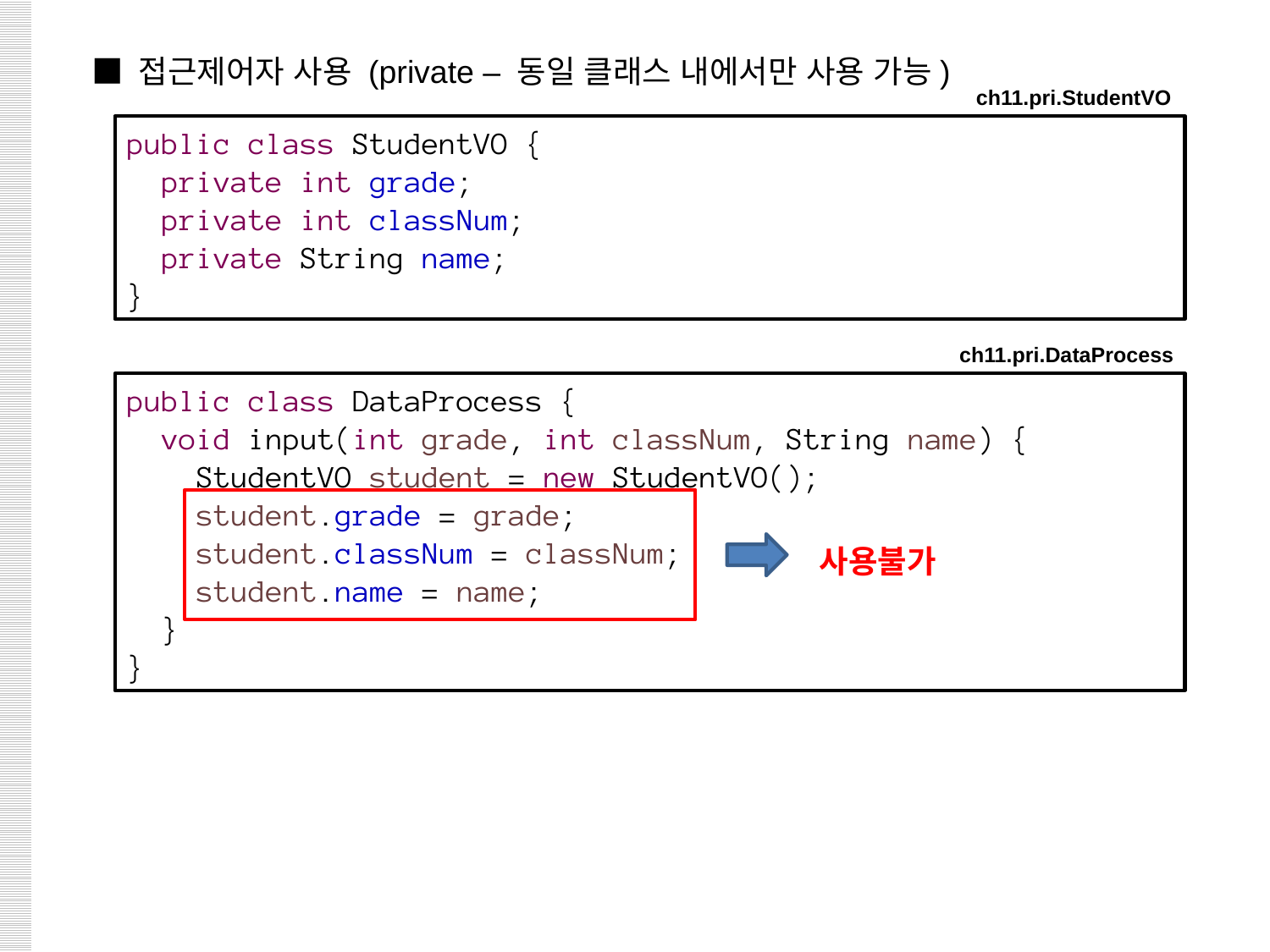

■ 접근제어자 사용 (private – 동일 클래스 내에서만 사용 가능)
ch11.pri.StudentVO
public class StudentVO {
  private int grade;
  private int classNum;
  private String name;
}
ch11.pri.DataProcess
public class DataProcess {
  void input(int grade, int classNum, String name) {
    StudentVO student = new StudentVO();
    student.grade = grade;
    student.classNum = classNum;
    student.name = name;
  }
}

사용불가